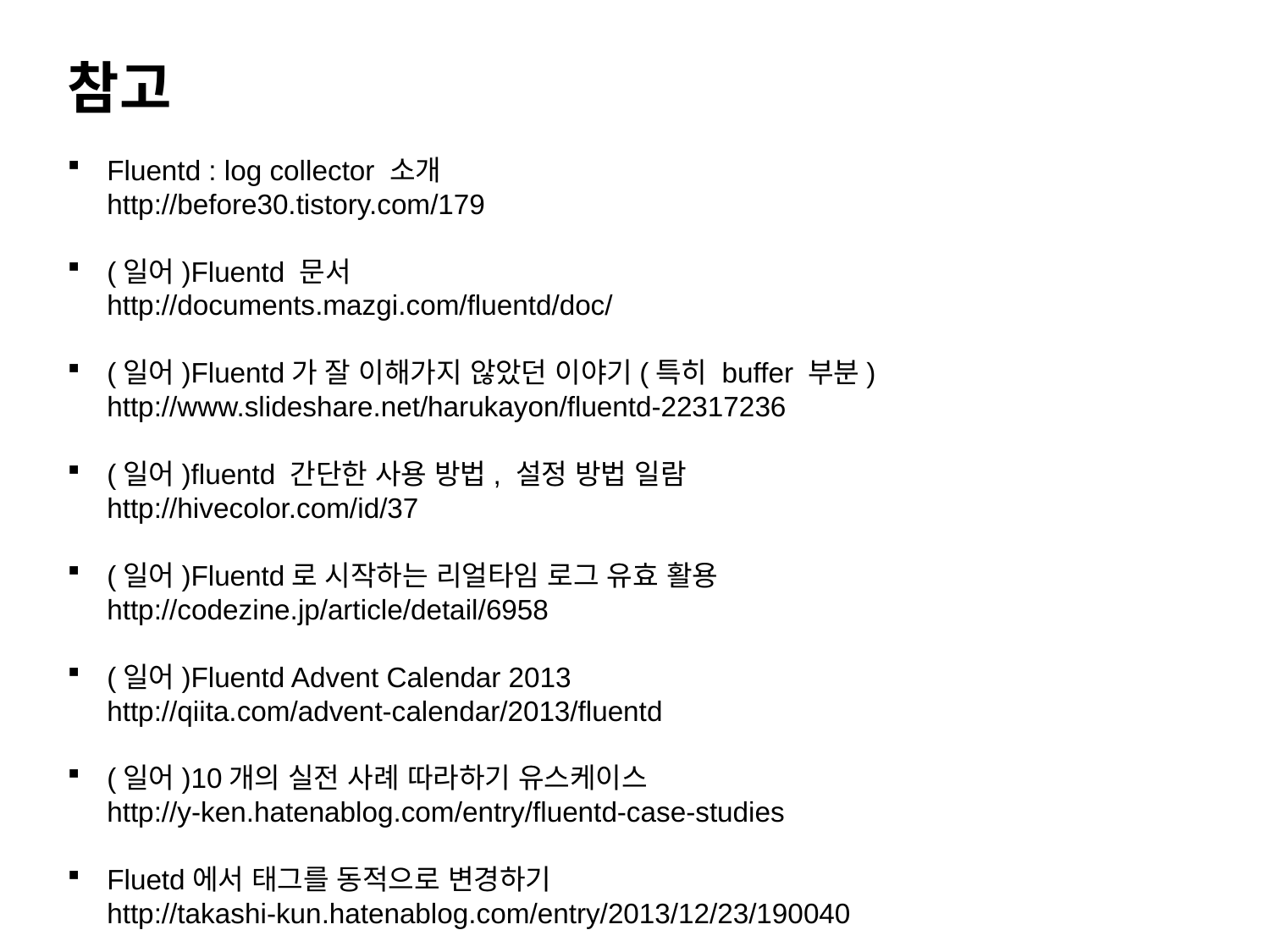

참고
Fluentd : log collector 소개
http://before30.tistory.com/179
(일어)Fluentd 문서
http://documents.mazgi.com/fluentd/doc/
(일어)Fluentd가 잘 이해가지 않았던 이야기(특히 buffer 부분)
http://www.slideshare.net/harukayon/fluentd-22317236
(일어)fluentd 간단한 사용 방법, 설정 방법 일람
http://hivecolor.com/id/37
(일어)Fluentd로 시작하는 리얼타임 로그 유효 활용
http://codezine.jp/article/detail/6958
(일어)Fluentd Advent Calendar 2013
http://qiita.com/advent-calendar/2013/fluentd
(일어)10개의 실전 사례 따라하기 유스케이스
http://y-ken.hatenablog.com/entry/fluentd-case-studies
Fluetd에서 태그를 동적으로 변경하기
http://takashi-kun.hatenablog.com/entry/2013/12/23/190040